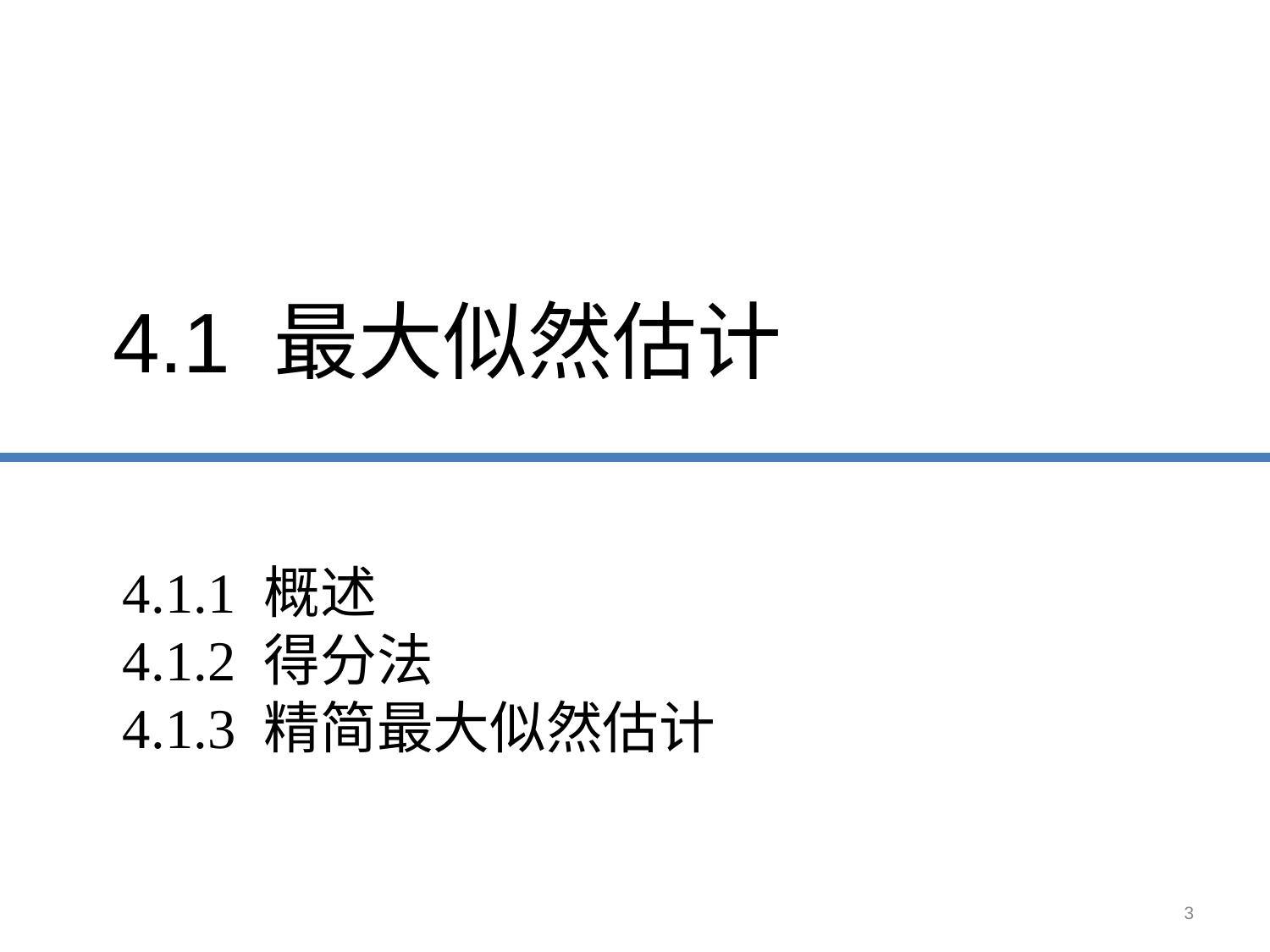

4.1 最大似然估计

# 4.1.1 概述 4.1.2 得分法 4.1.3 精简最大似然估计
3